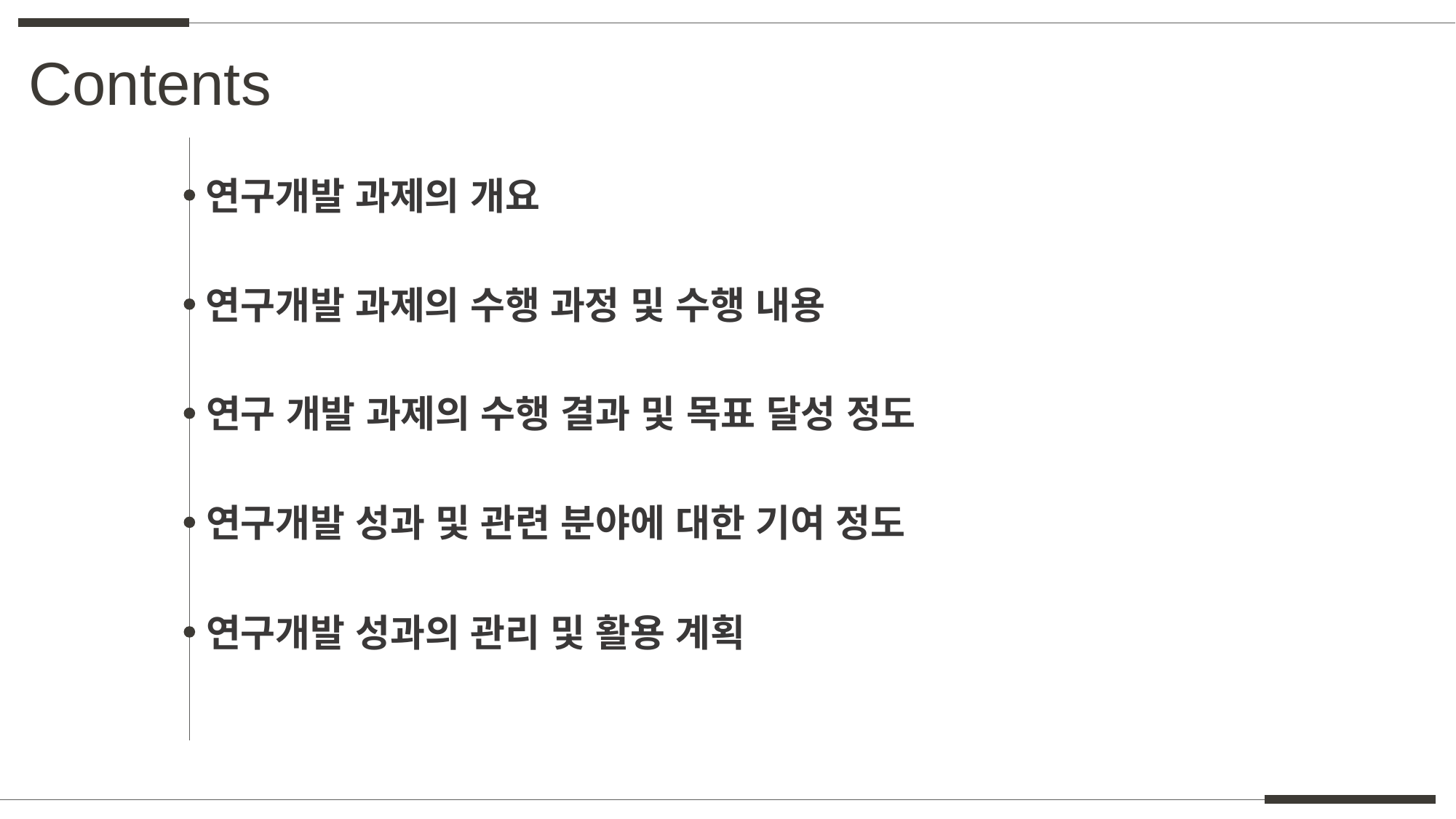

Contents
연구개발 과제의 개요

연구개발 과제의 수행 과정 및 수행 내용

연구 개발 과제의 수행 결과 및 목표 달성 정도

연구개발 성과 및 관련 분야에 대한 기여 정도

연구개발 성과의 관리 및 활용 계획